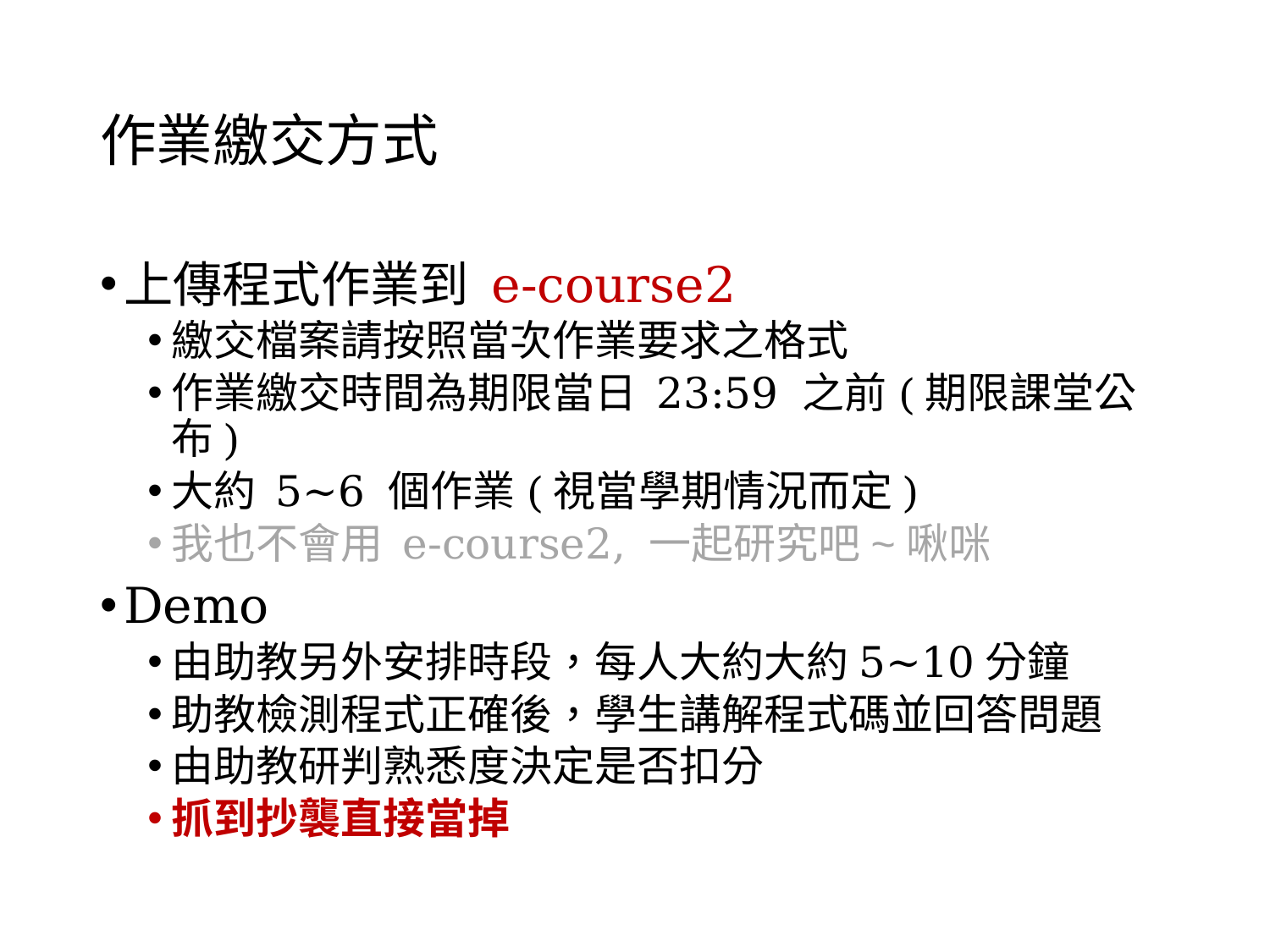

# 作業繳交方式
上傳程式作業到 e-course2
繳交檔案請按照當次作業要求之格式
作業繳交時間為期限當日 23:59 之前(期限課堂公布)
大約 5~6 個作業(視當學期情況而定)
我也不會用 e-course2, 一起研究吧~啾咪
Demo
由助教另外安排時段，每人大約大約5~10分鐘
助教檢測程式正確後，學生講解程式碼並回答問題
由助教研判熟悉度決定是否扣分
抓到抄襲直接當掉